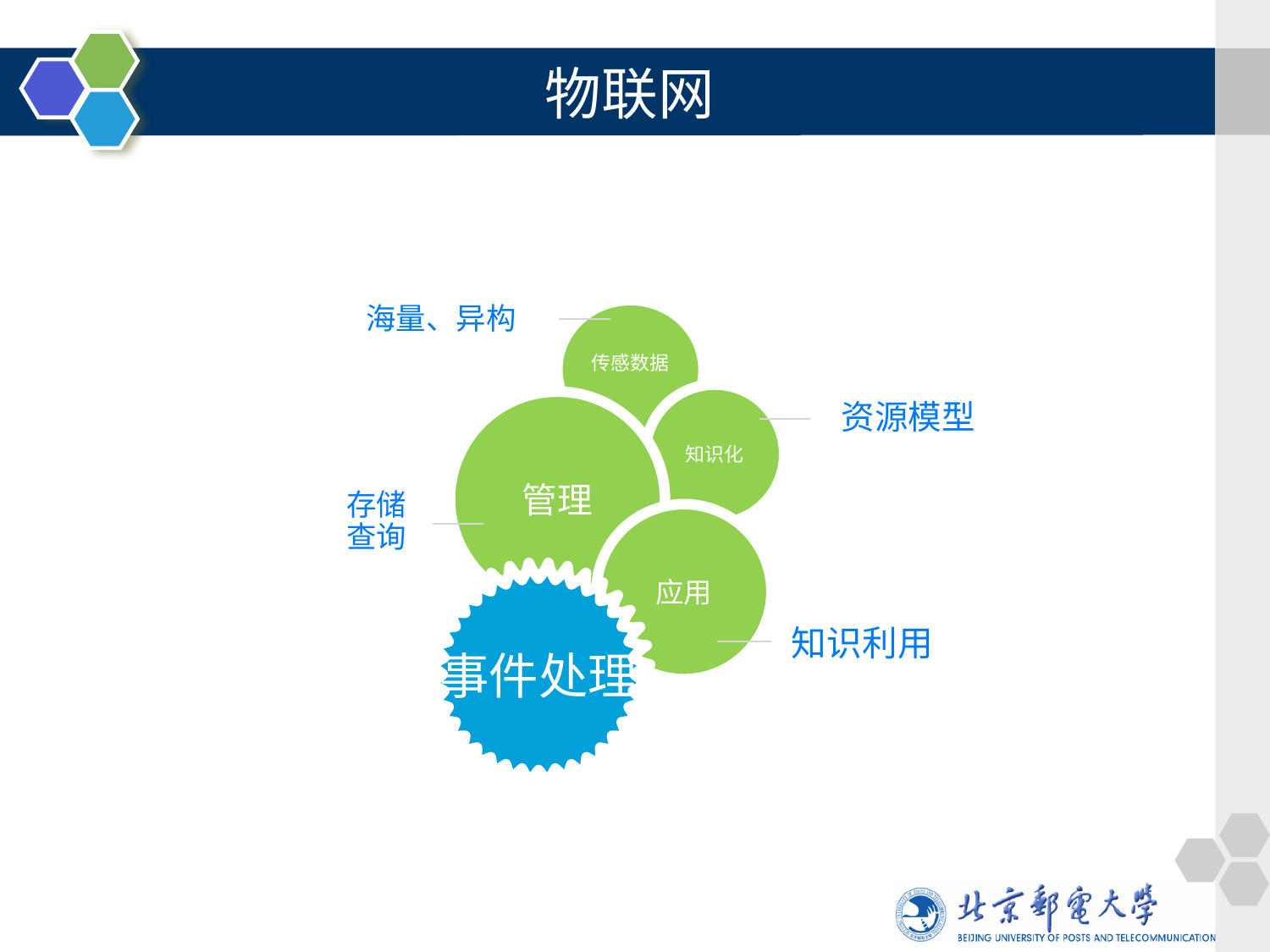

# 物联网
海量、异构
传感数据
资源模型
知识化
管理
存储
查询
应用
事件处理
知识利用